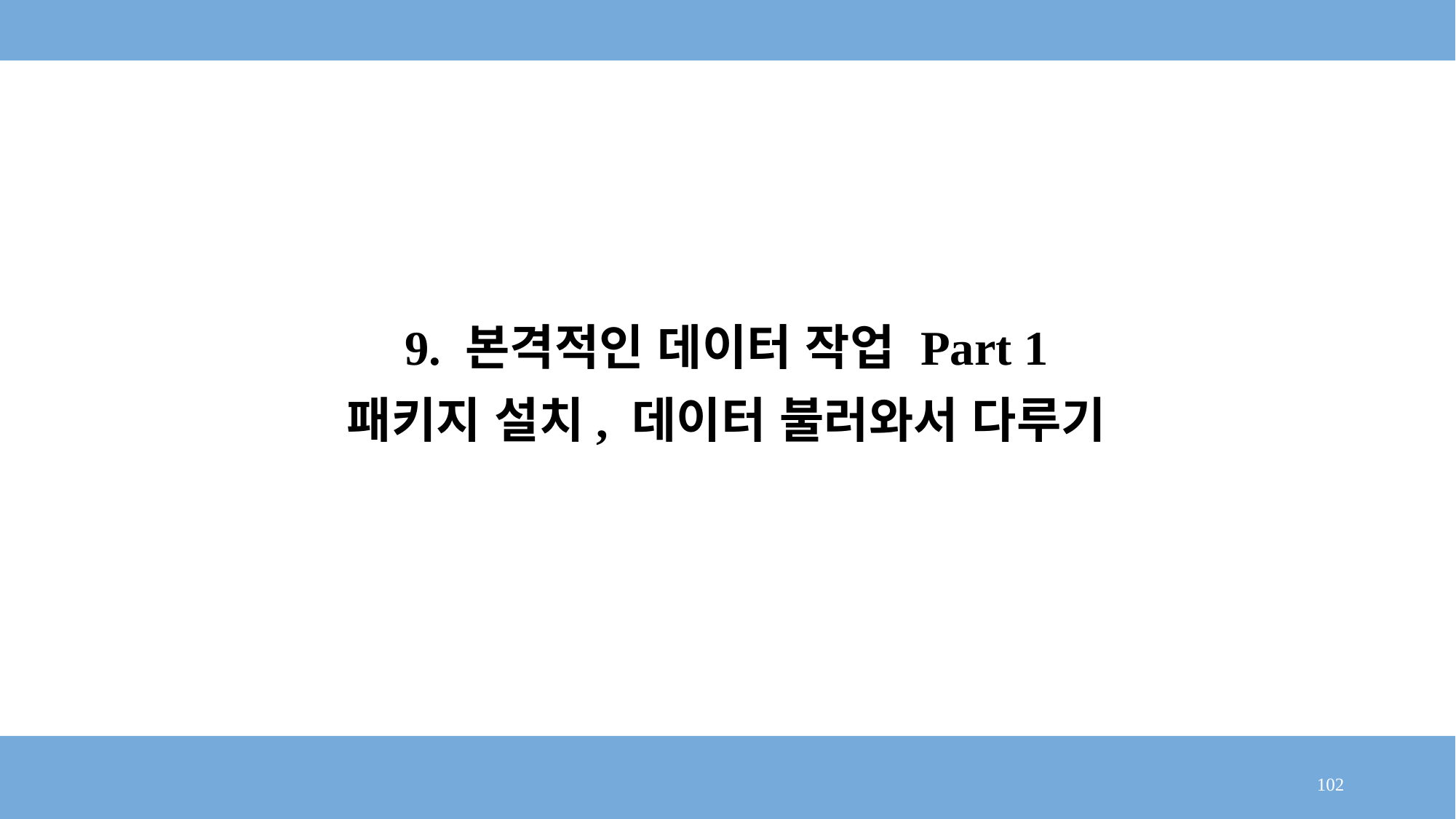

# 9. 본격적인 데이터 작업 Part 1 패키지 설치, 데이터 불러와서 다루기

102